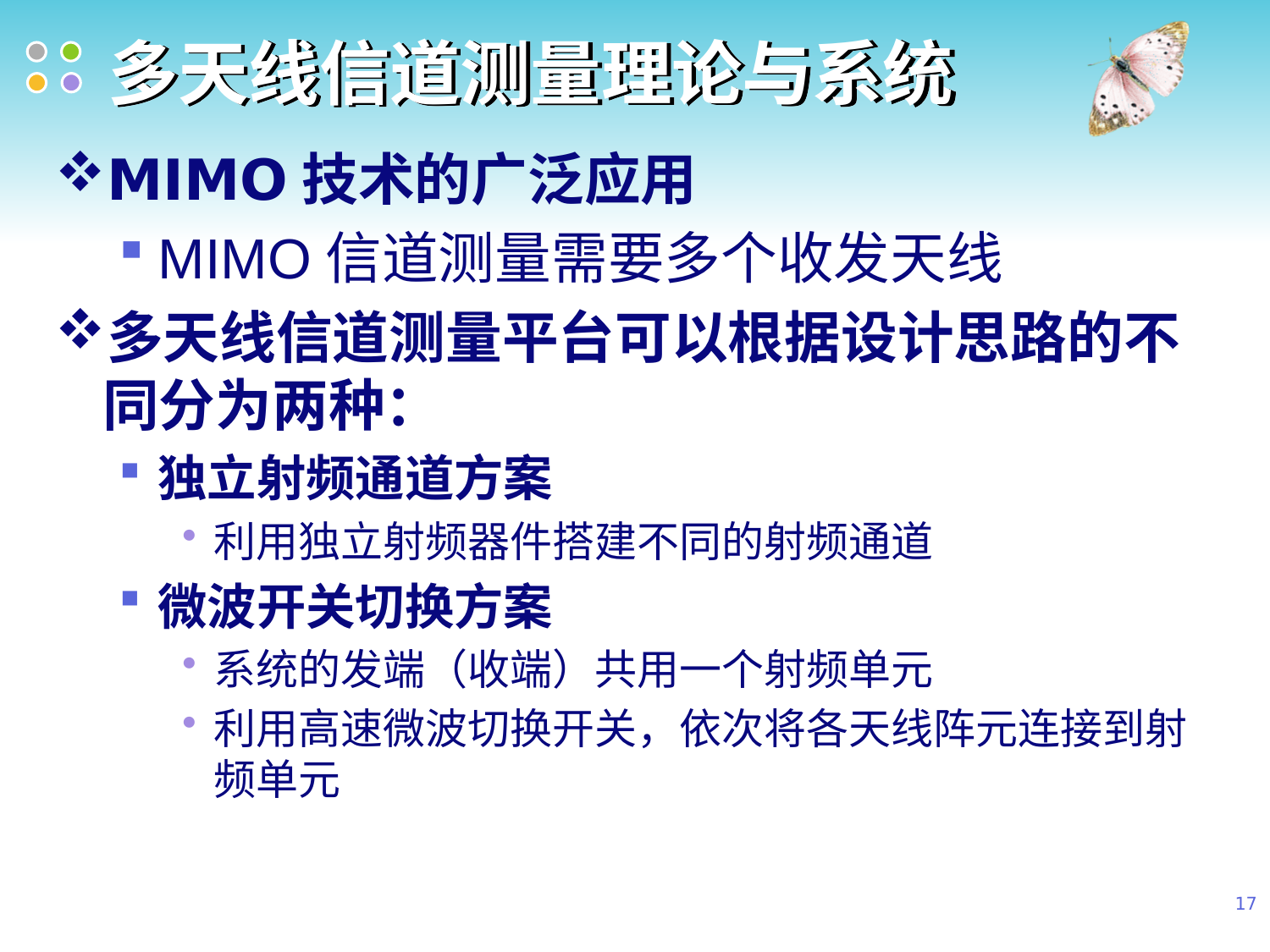

# 多天线信道测量理论与系统
MIMO技术的广泛应用
MIMO信道测量需要多个收发天线
多天线信道测量平台可以根据设计思路的不同分为两种：
独立射频通道方案
利用独立射频器件搭建不同的射频通道
微波开关切换方案
系统的发端（收端）共用一个射频单元
利用高速微波切换开关，依次将各天线阵元连接到射频单元

17